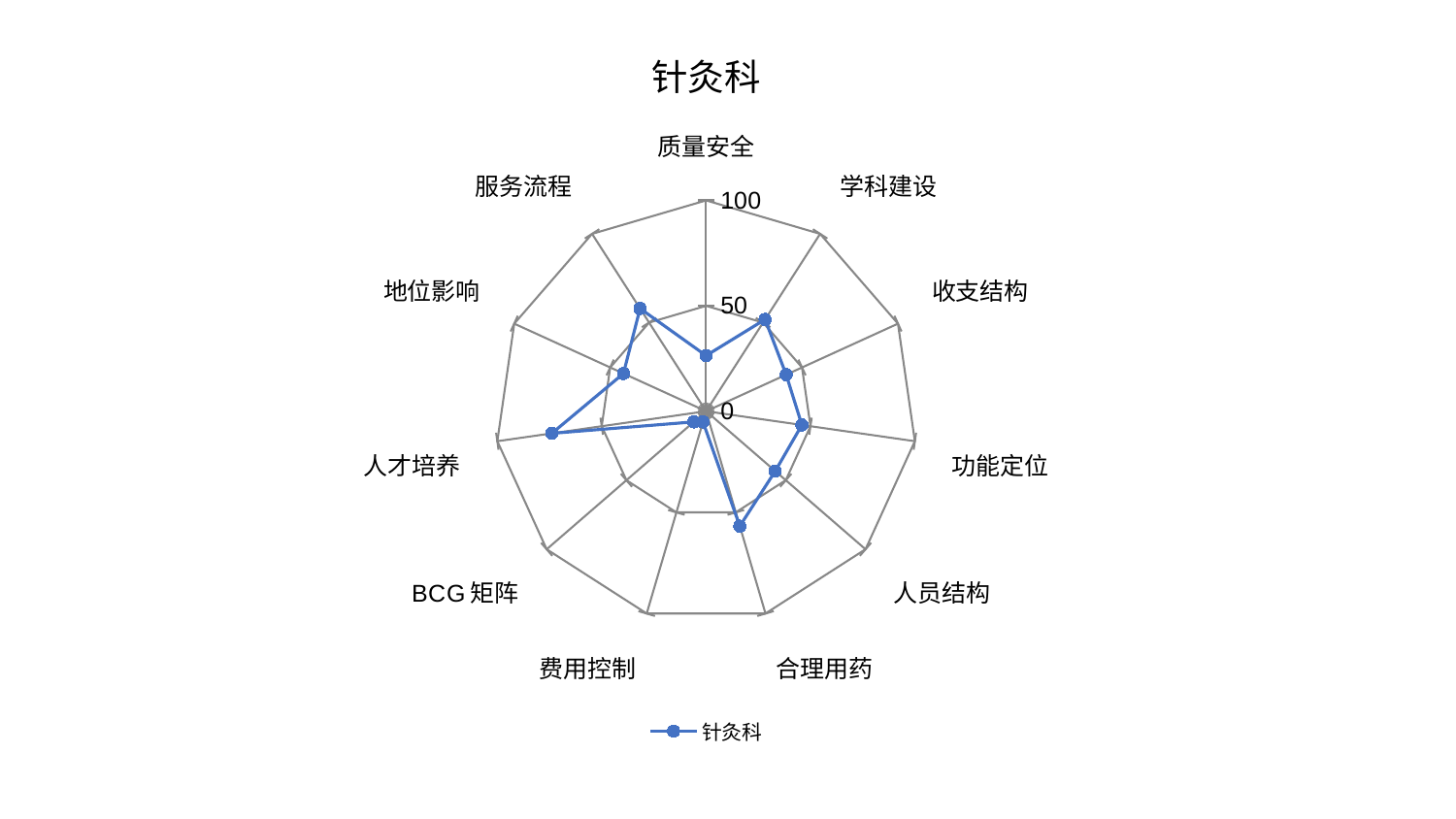

### Chart: 针灸科

| Category | 针灸科 |
|---|---|
| 质量安全 | 26.376851851153752 |
| 学科建设 | 51.76454452236796 |
| 收支结构 | 41.749683344987474 |
| 功能定位 | 45.88885025600194 |
| 人员结构 | 43.37450177610171 |
| 合理用药 | 56.810050234347564 |
| 费用控制 | 5.27663364427569 |
| BCG矩阵 | 7.724272466744612 |
| 人才培养 | 73.89291855948896 |
| 地位影响 | 43.10542600435525 |
| 服务流程 | 57.929093978147264 |
121